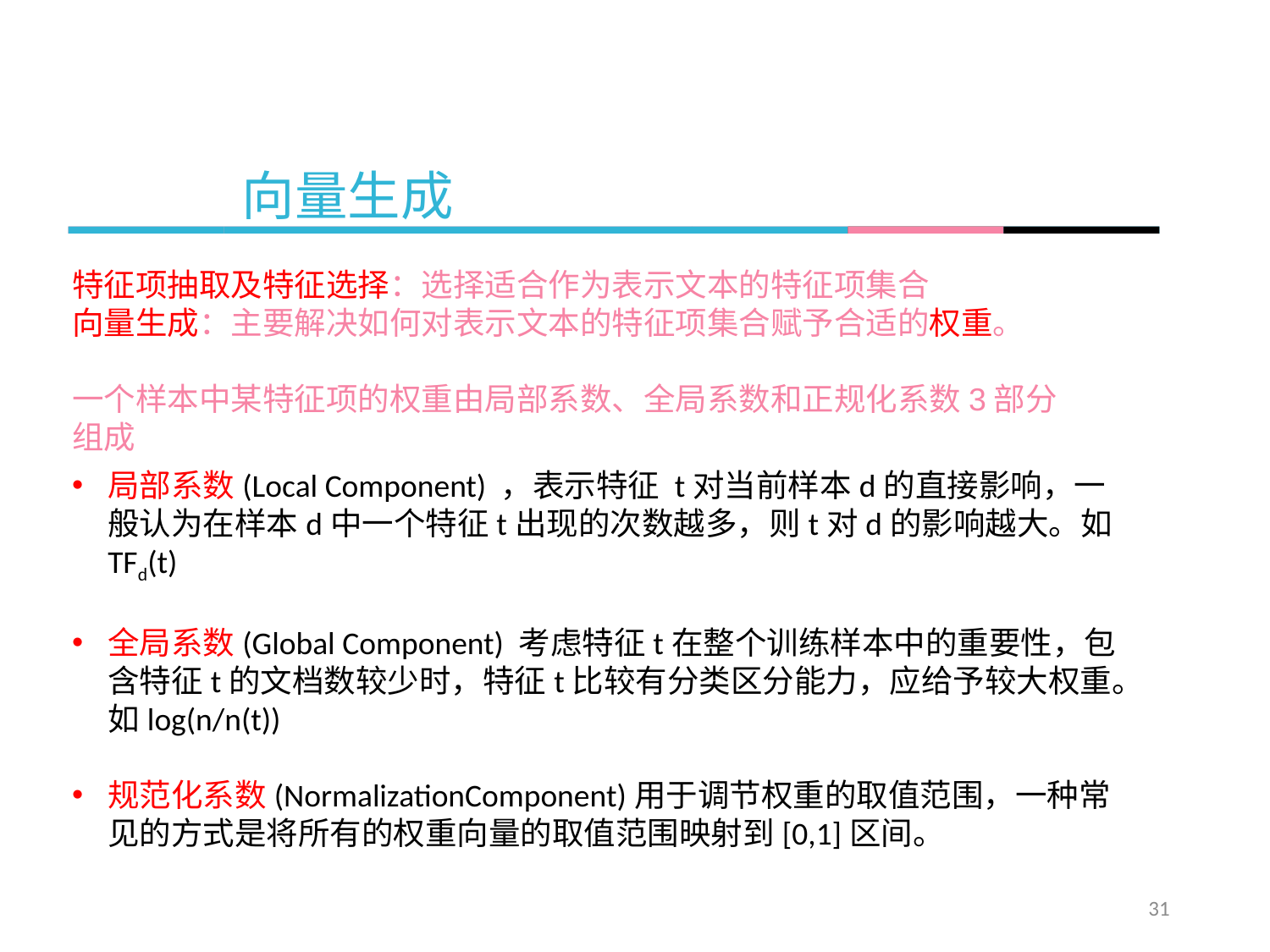

向量生成

特征项抽取及特征选择：选择适合作为表示文本的特征项集合
向量生成：主要解决如何对表示文本的特征项集合赋予合适的权重。

一个样本中某特征项的权重由局部系数、全局系数和正规化系数3部分组成
局部系数(Local Component) ，表示特征 t对当前样本d的直接影响，一般认为在样本d中一个特征t出现的次数越多，则t对d的影响越大。如TFd(t)

全局系数(Global Component) 考虑特征t在整个训练样本中的重要性，包含特征t的文档数较少时，特征t比较有分类区分能力，应给予较大权重。如log(n/n(t))

规范化系数(NormalizationComponent)用于调节权重的取值范围，一种常见的方式是将所有的权重向量的取值范围映射到[0,1]区间。
31